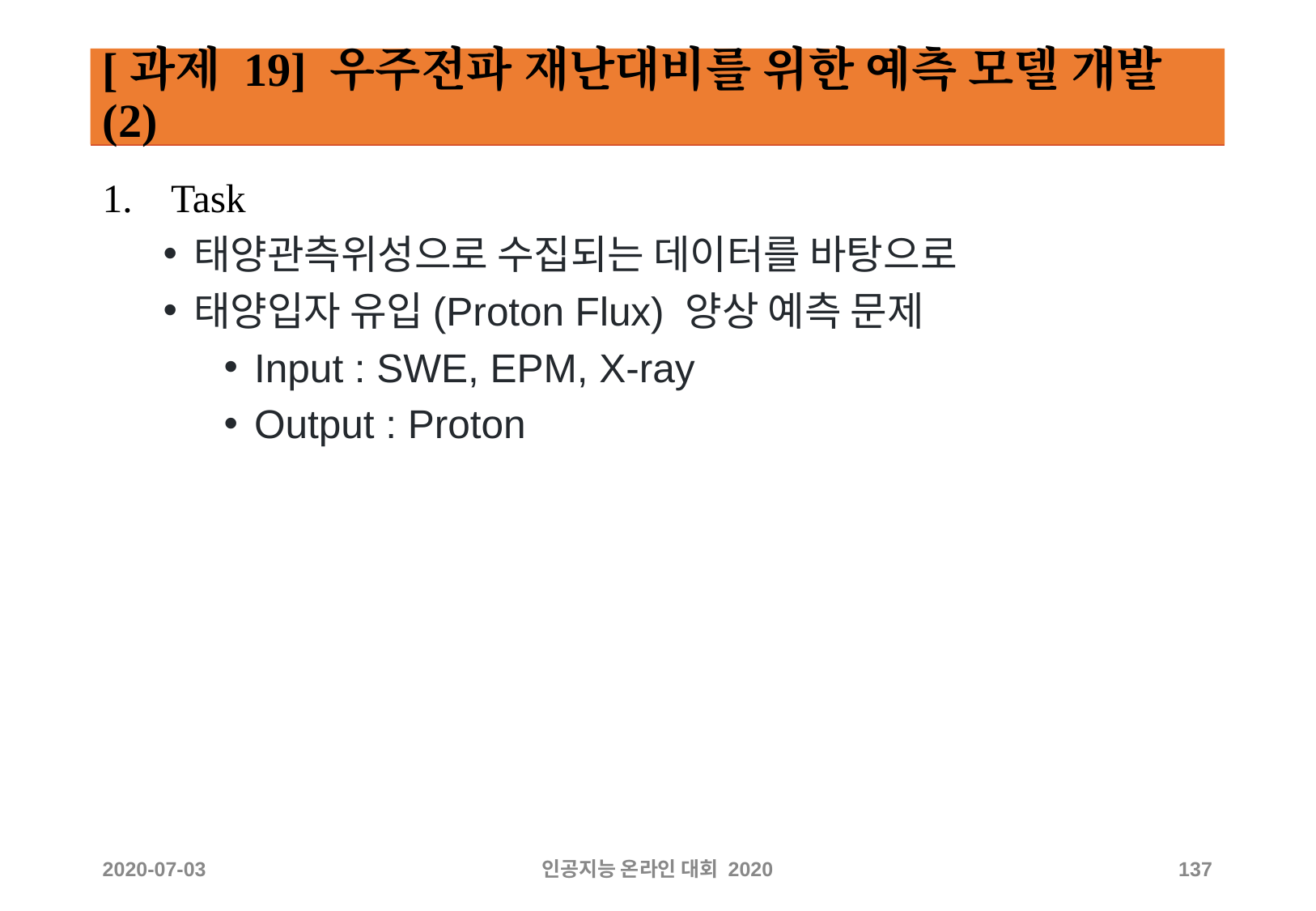

# [과제 19] 우주전파 재난대비를 위한 예측 모델 개발 (2)
Task
태양관측위성으로 수집되는 데이터를 바탕으로
태양입자 유입(Proton Flux) 양상 예측 문제
Input : SWE, EPM, X-ray
Output : Proton

2020-07-03
인공지능 온라인 대회 2020
137